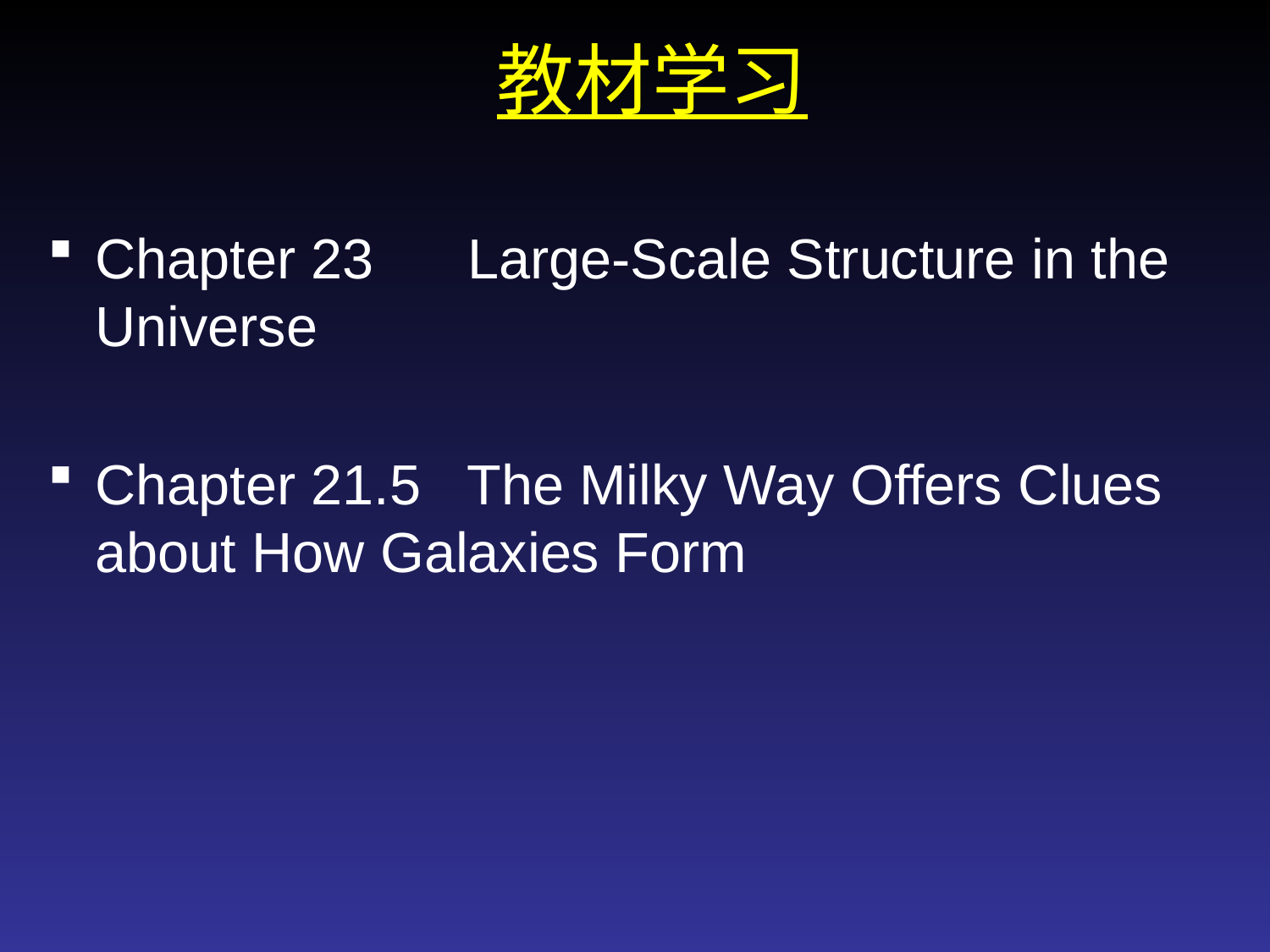

教材学习
Chapter 23      Large-Scale Structure in the Universe

Chapter 21.5   The Milky Way Offers Clues about How Galaxies Form